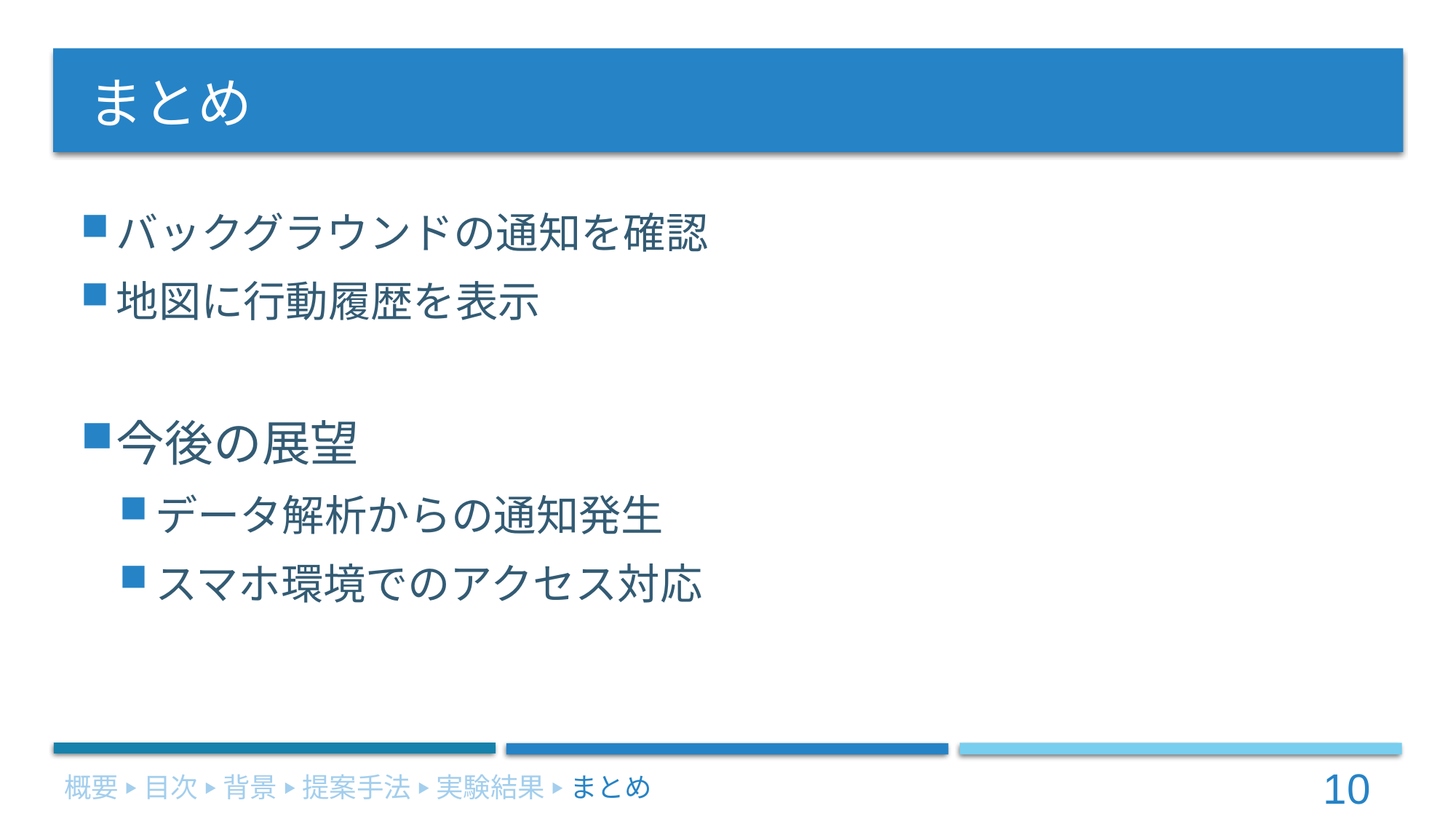

# まとめ
バックグラウンドの通知を確認
地図に行動履歴を表示

今後の展望
データ解析からの通知発生
スマホ環境でのアクセス対応
概要 ▶ 目次 ▶ 背景 ▶ 提案手法 ▶ 実験結果 ▶ まとめ
10